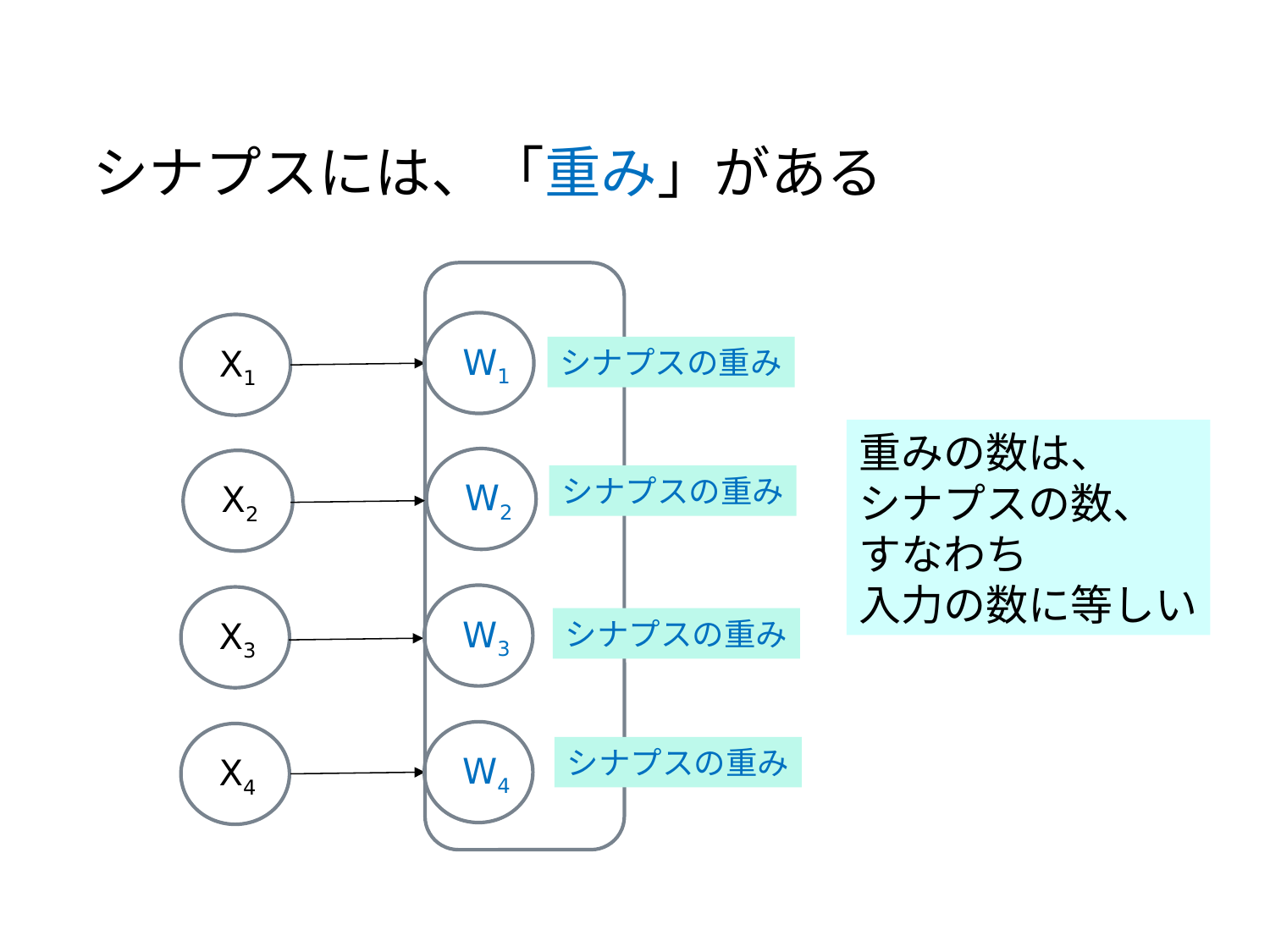

# シナプスには、「重み」がある

W1

X1
シナプスの重み
重みの数は、
シナプスの数、
すなわち
入力の数に等しい

W2

X2
シナプスの重み

W3

X3
シナプスの重み

W4

X4
シナプスの重み